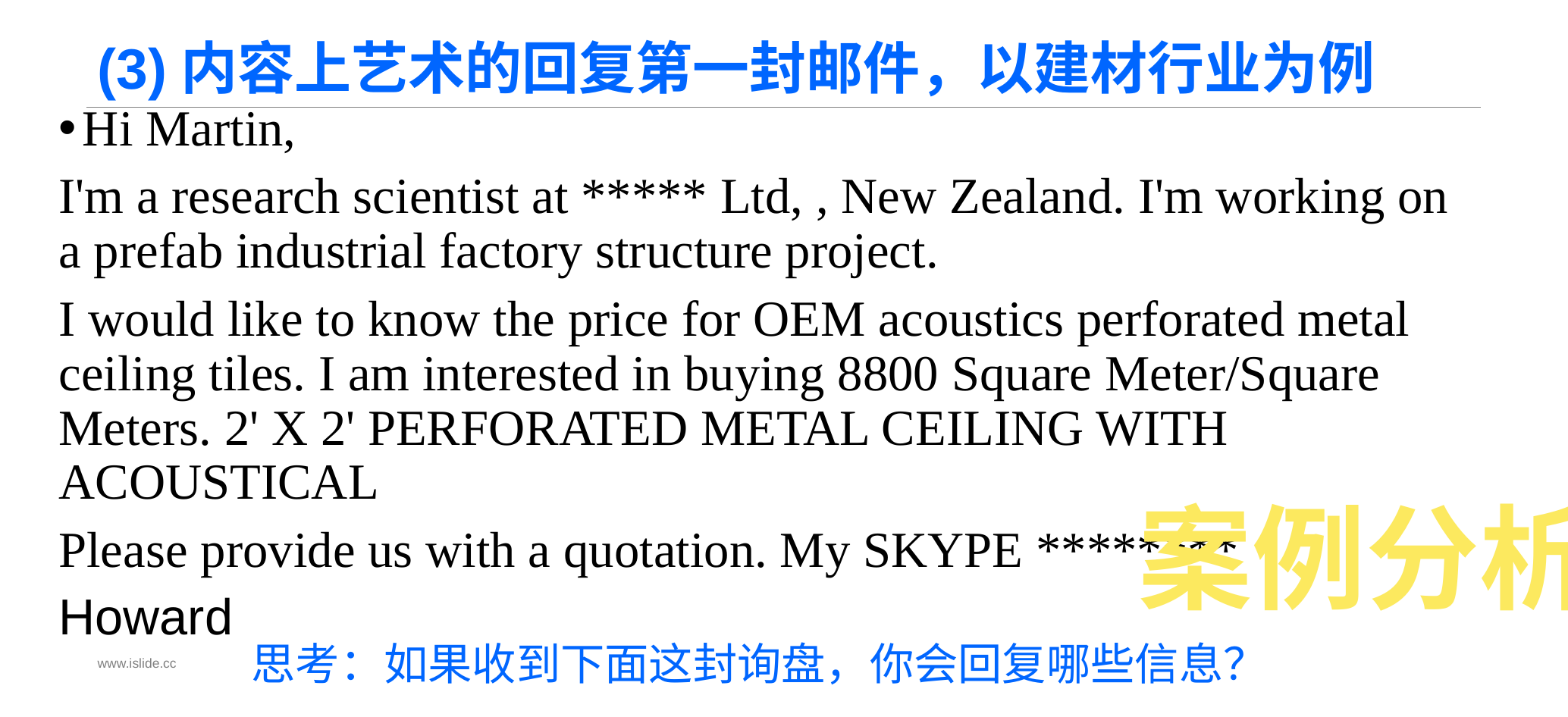

# (3)内容上艺术的回复第一封邮件，以建材行业为例
Hi Martin,
I'm a research scientist at ***** Ltd, , New Zealand. I'm working on a prefab industrial factory structure project.
I would like to know the price for OEM acoustics perforated metal ceiling tiles. I am interested in buying 8800 Square Meter/Square Meters. 2' X 2' PERFORATED METAL CEILING WITH ACOUSTICAL
Please provide us with a quotation. My SKYPE ********
Howard

案例分析
思考：如果收到下面这封询盘，你会回复哪些信息？
www.islide.cc
24